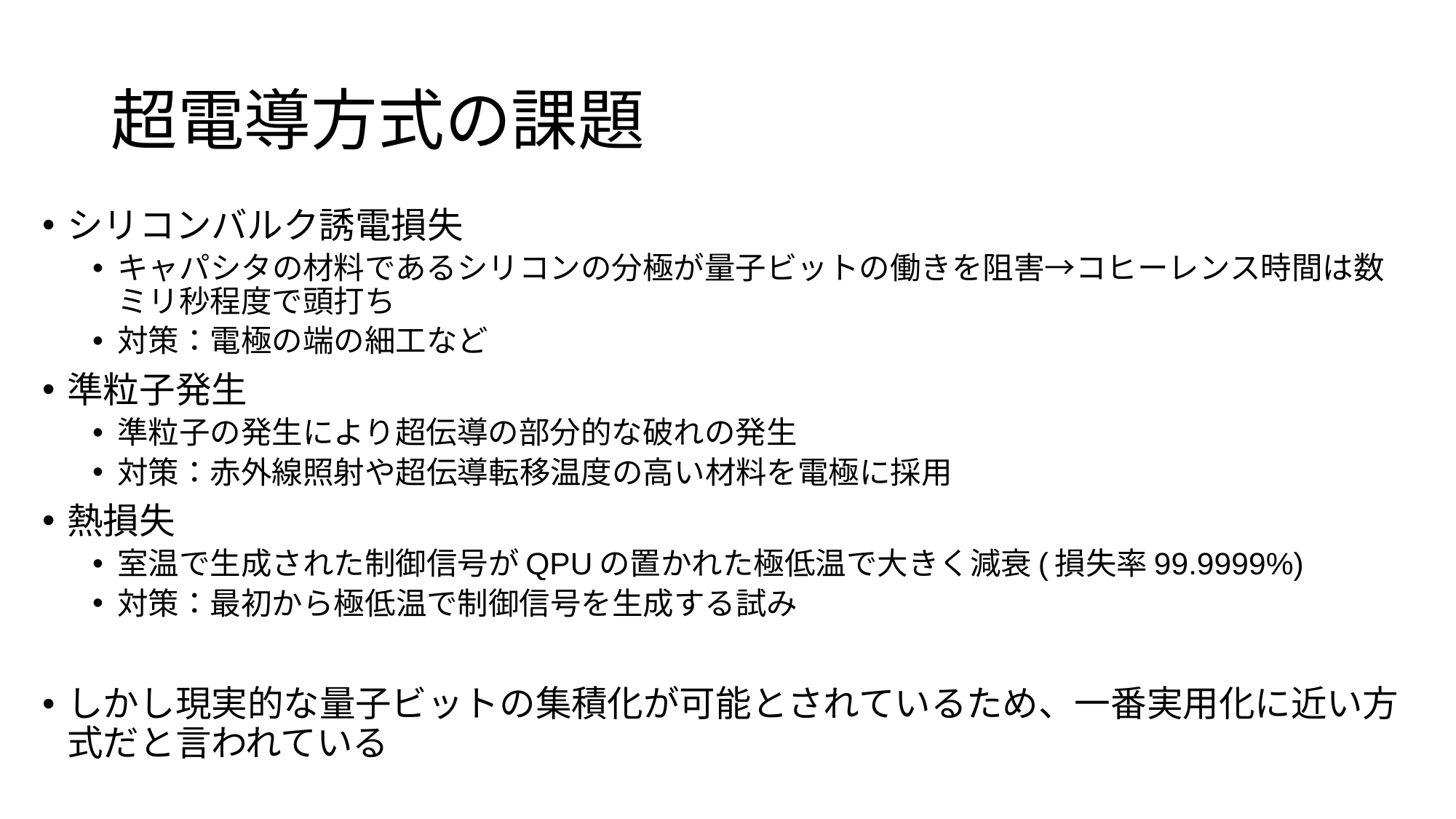

# 超電導方式の課題
シリコンバルク誘電損失
キャパシタの材料であるシリコンの分極が量子ビットの働きを阻害→コヒーレンス時間は数ミリ秒程度で頭打ち
対策：電極の端の細工など
準粒子発生
準粒子の発生により超伝導の部分的な破れの発生
対策：赤外線照射や超伝導転移温度の高い材料を電極に採用
熱損失
室温で生成された制御信号がQPUの置かれた極低温で大きく減衰(損失率99.9999%)
対策：最初から極低温で制御信号を生成する試み

しかし現実的な量子ビットの集積化が可能とされているため、一番実用化に近い方式だと言われている